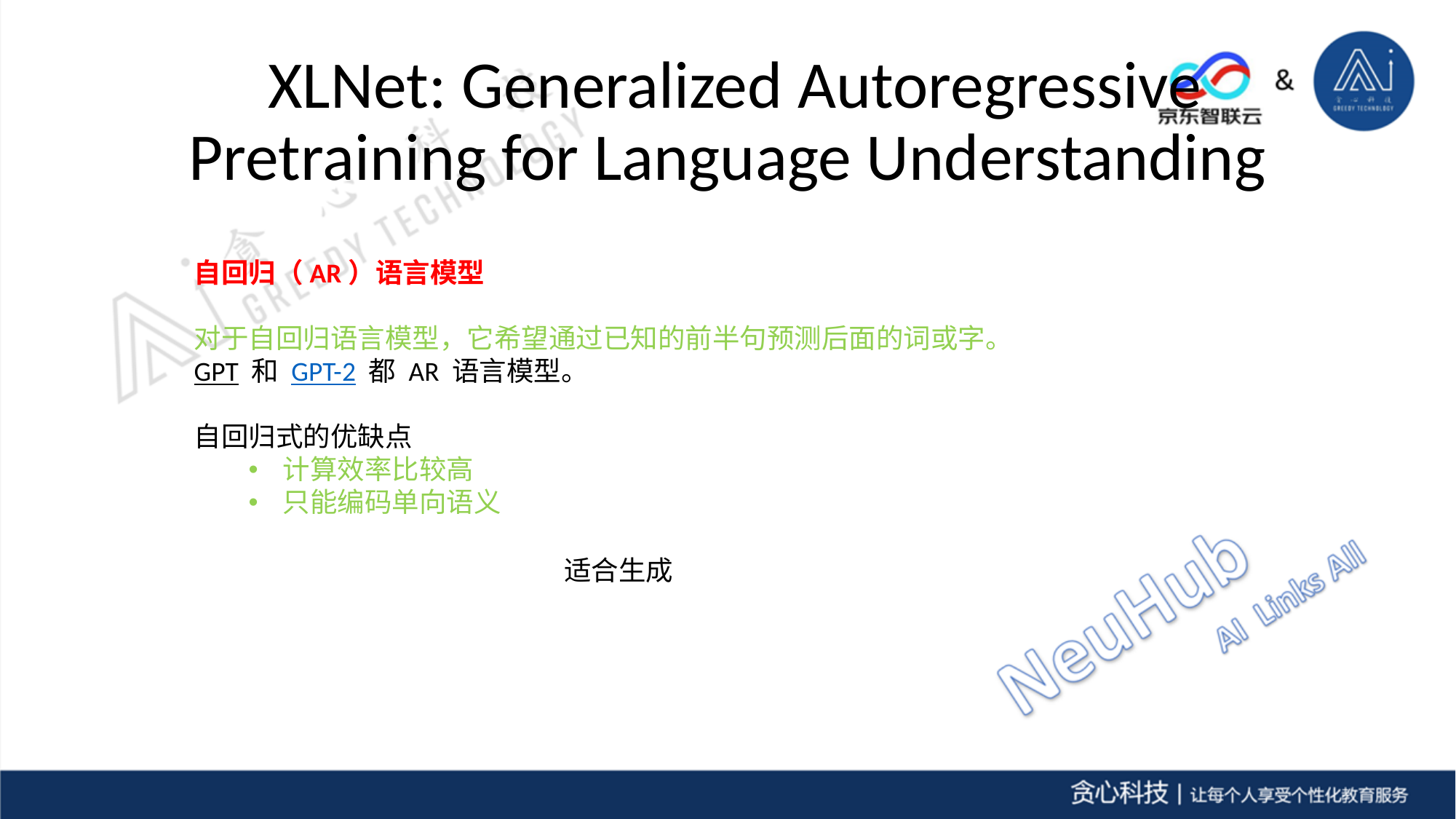

# XLNet: Generalized Autoregressive Pretraining for Language Understanding
自回归（AR）语言模型

对于自回归语言模型，它希望通过已知的前半句预测后面的词或字。
GPT 和 GPT-2 都 AR 语言模型。

自回归式的优缺点
计算效率比较高
只能编码单向语义

适合生成
18